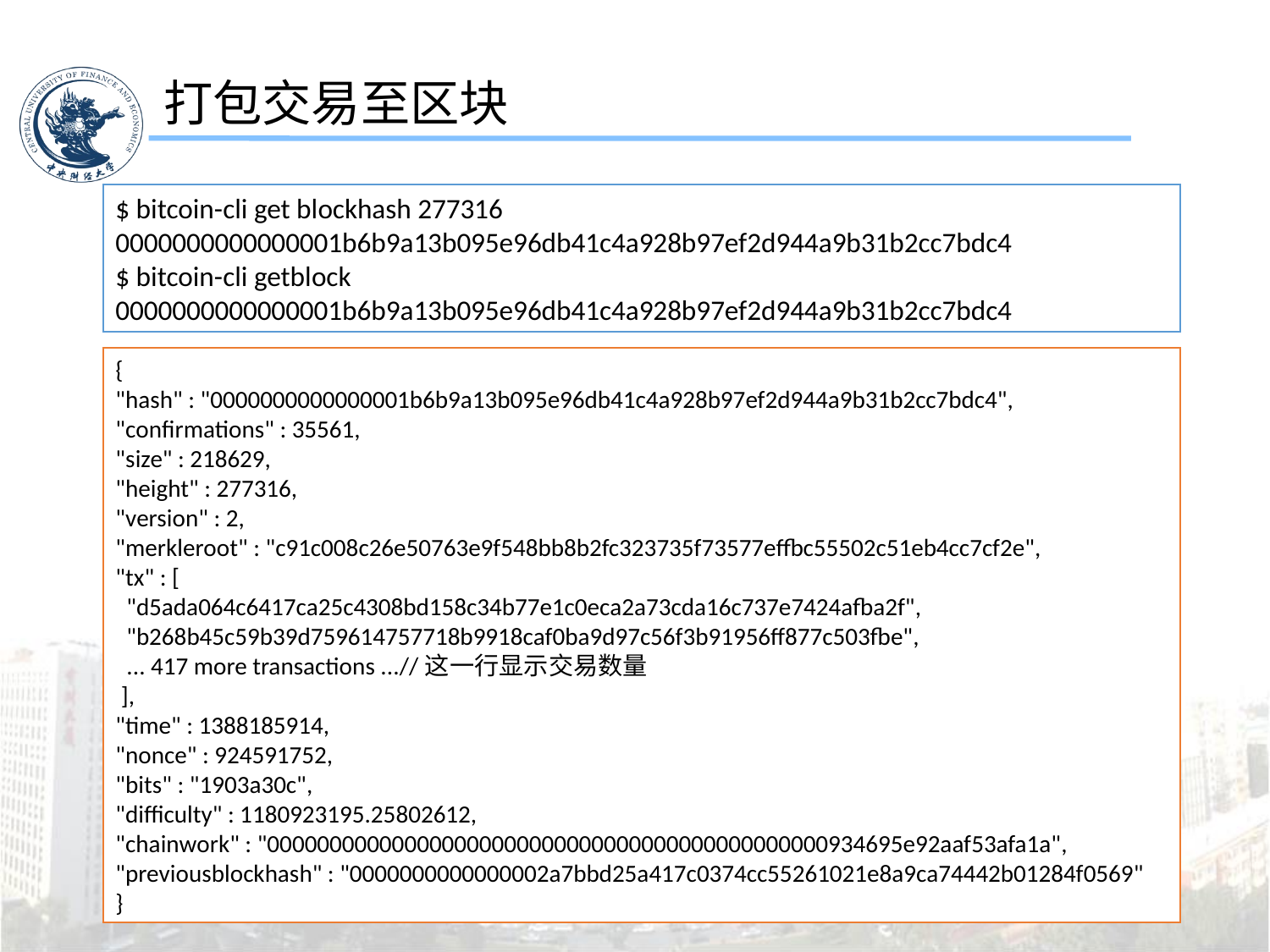

打包交易至区块
$ bitcoin-cli get blockhash 277316
0000000000000001b6b9a13b095e96db41c4a928b97ef2d944a9b31b2cc7bdc4
$ bitcoin-cli getblock 0000000000000001b6b9a13b095e96db41c4a928b97ef2d944a9b31b2cc7bdc4
{
"hash" : "0000000000000001b6b9a13b095e96db41c4a928b97ef2d944a9b31b2cc7bdc4",
"confirmations" : 35561,
"size" : 218629,
"height" : 277316,
"version" : 2,
"merkleroot" : "c91c008c26e50763e9f548bb8b2fc323735f73577effbc55502c51eb4cc7cf2e",
"tx" : [
  "d5ada064c6417ca25c4308bd158c34b77e1c0eca2a73cda16c737e7424afba2f",
  "b268b45c59b39d759614757718b9918caf0ba9d97c56f3b91956ff877c503fbe",
  ... 417 more transactions ...//这一行显示交易数量
 ],
"time" : 1388185914,
"nonce" : 924591752,
"bits" : "1903a30c",
"difficulty" : 1180923195.25802612,
"chainwork" : "000000000000000000000000000000000000000000000934695e92aaf53afa1a",
"previousblockhash" : "0000000000000002a7bbd25a417c0374cc55261021e8a9ca74442b01284f0569"
}